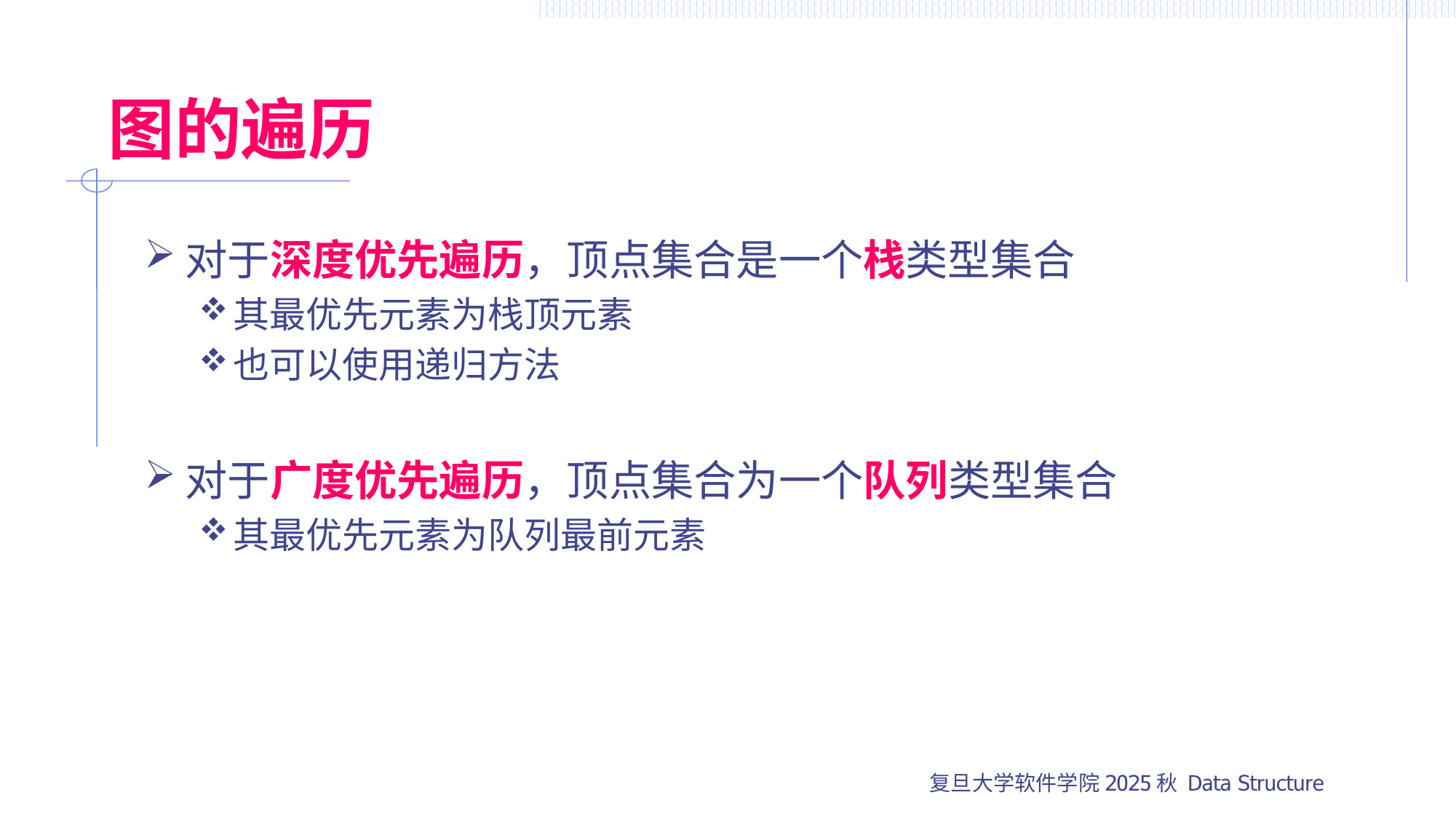

# 图的遍历
对于深度优先遍历，顶点集合是一个栈类型集合
其最优先元素为栈顶元素
也可以使用递归方法

对于广度优先遍历，顶点集合为一个队列类型集合
其最优先元素为队列最前元素